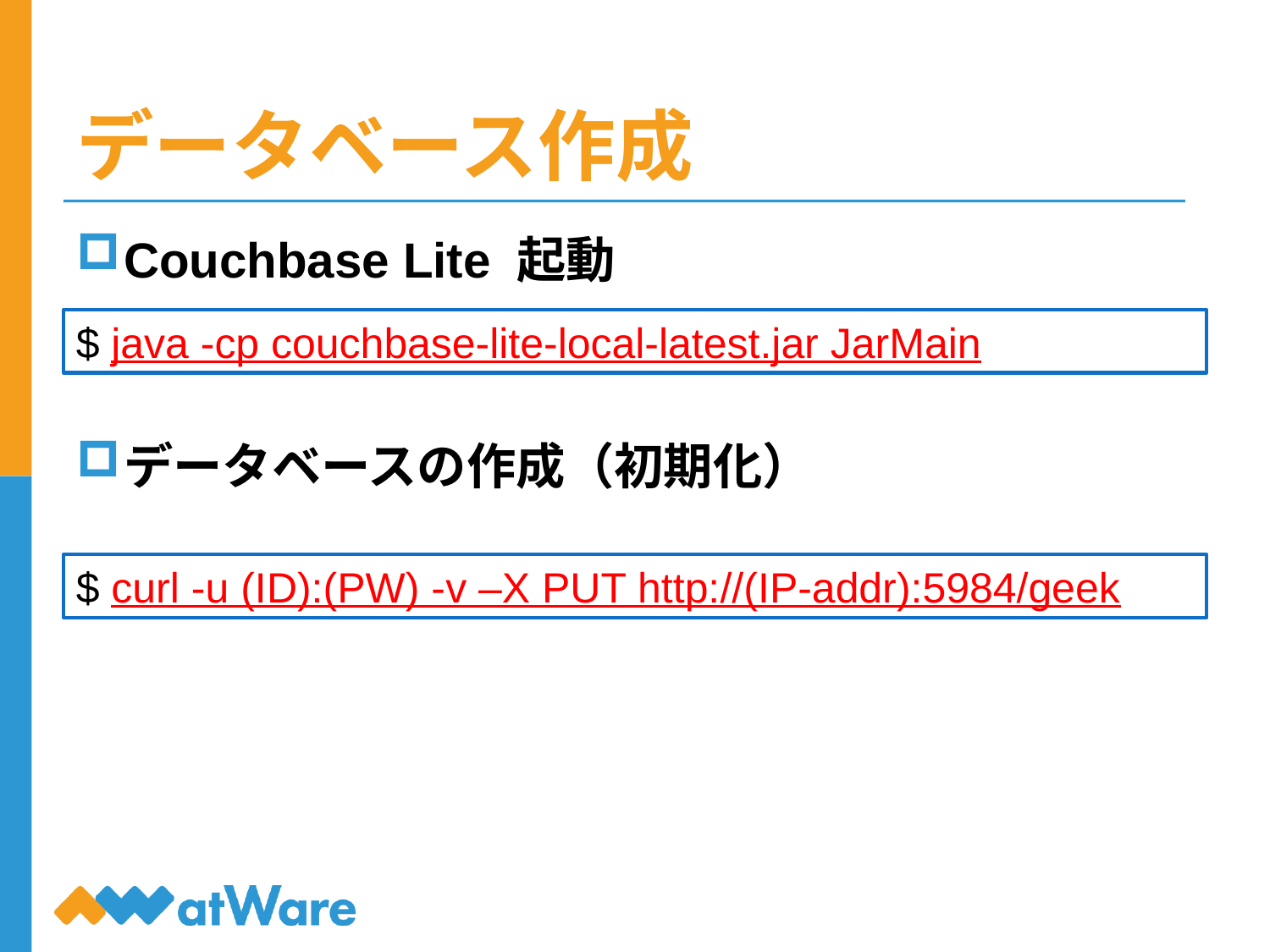

# データベース作成
Couchbase Lite 起動

データベースの作成（初期化）

$ java -cp couchbase-lite-local-latest.jar JarMain
$ curl -u (ID):(PW) -v –X PUT http://(IP-addr):5984/geek